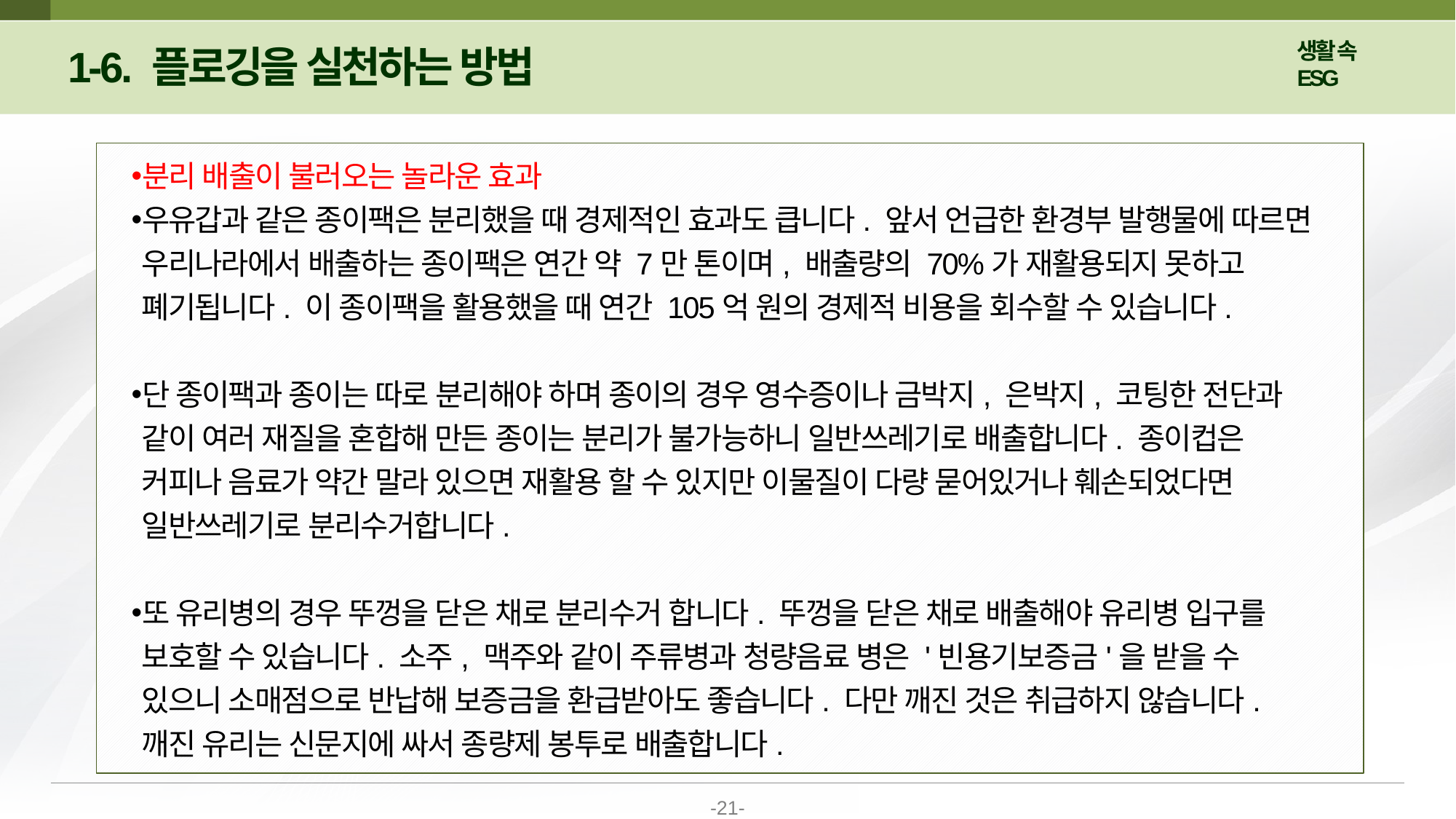

1-6. 플로깅을 실천하는 방법

분리 배출이 불러오는 놀라운 효과
우유갑과 같은 종이팩은 분리했을 때 경제적인 효과도 큽니다. 앞서 언급한 환경부 발행물에 따르면 우리나라에서 배출하는 종이팩은 연간 약 7만 톤이며, 배출량의 70%가 재활용되지 못하고 폐기됩니다. 이 종이팩을 활용했을 때 연간 105억 원의 경제적 비용을 회수할 수 있습니다.

단 종이팩과 종이는 따로 분리해야 하며 종이의 경우 영수증이나 금박지, 은박지, 코팅한 전단과 같이 여러 재질을 혼합해 만든 종이는 분리가 불가능하니 일반쓰레기로 배출합니다. 종이컵은 커피나 음료가 약간 말라 있으면 재활용 할 수 있지만 이물질이 다량 묻어있거나 훼손되었다면 일반쓰레기로 분리수거합니다.

또 유리병의 경우 뚜껑을 닫은 채로 분리수거 합니다. 뚜껑을 닫은 채로 배출해야 유리병 입구를 보호할 수 있습니다. 소주, 맥주와 같이 주류병과 청량음료 병은 '빈용기보증금'을 받을 수 있으니 소매점으로 반납해 보증금을 환급받아도 좋습니다. 다만 깨진 것은 취급하지 않습니다. 깨진 유리는 신문지에 싸서 종량제 봉투로 배출합니다.